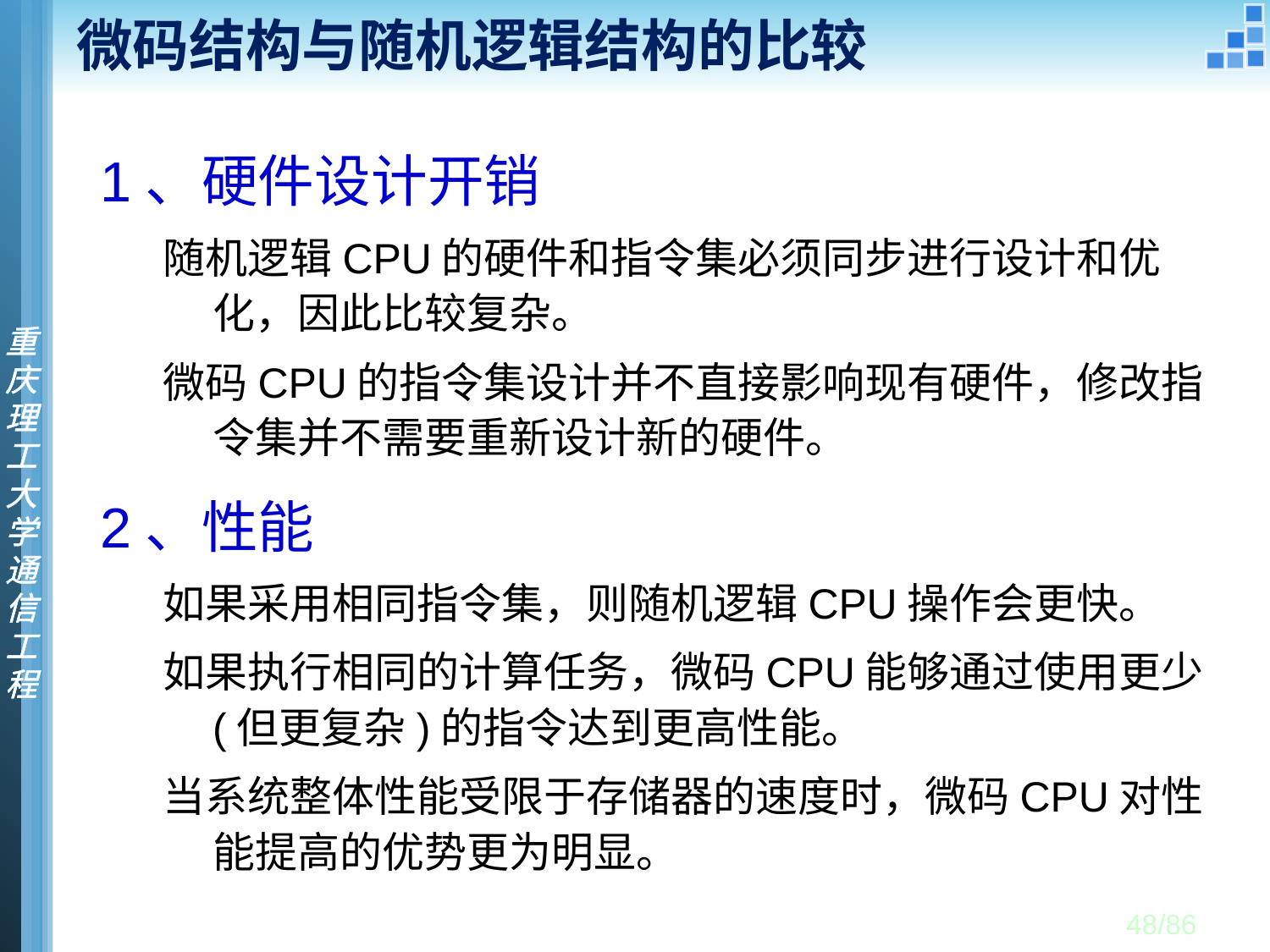

# 微码结构与随机逻辑结构的比较
1、硬件设计开销
随机逻辑CPU的硬件和指令集必须同步进行设计和优化，因此比较复杂。
微码CPU的指令集设计并不直接影响现有硬件，修改指令集并不需要重新设计新的硬件。
2、性能
如果采用相同指令集，则随机逻辑CPU操作会更快。
如果执行相同的计算任务，微码CPU能够通过使用更少(但更复杂)的指令达到更高性能。
当系统整体性能受限于存储器的速度时，微码CPU对性能提高的优势更为明显。
48/86